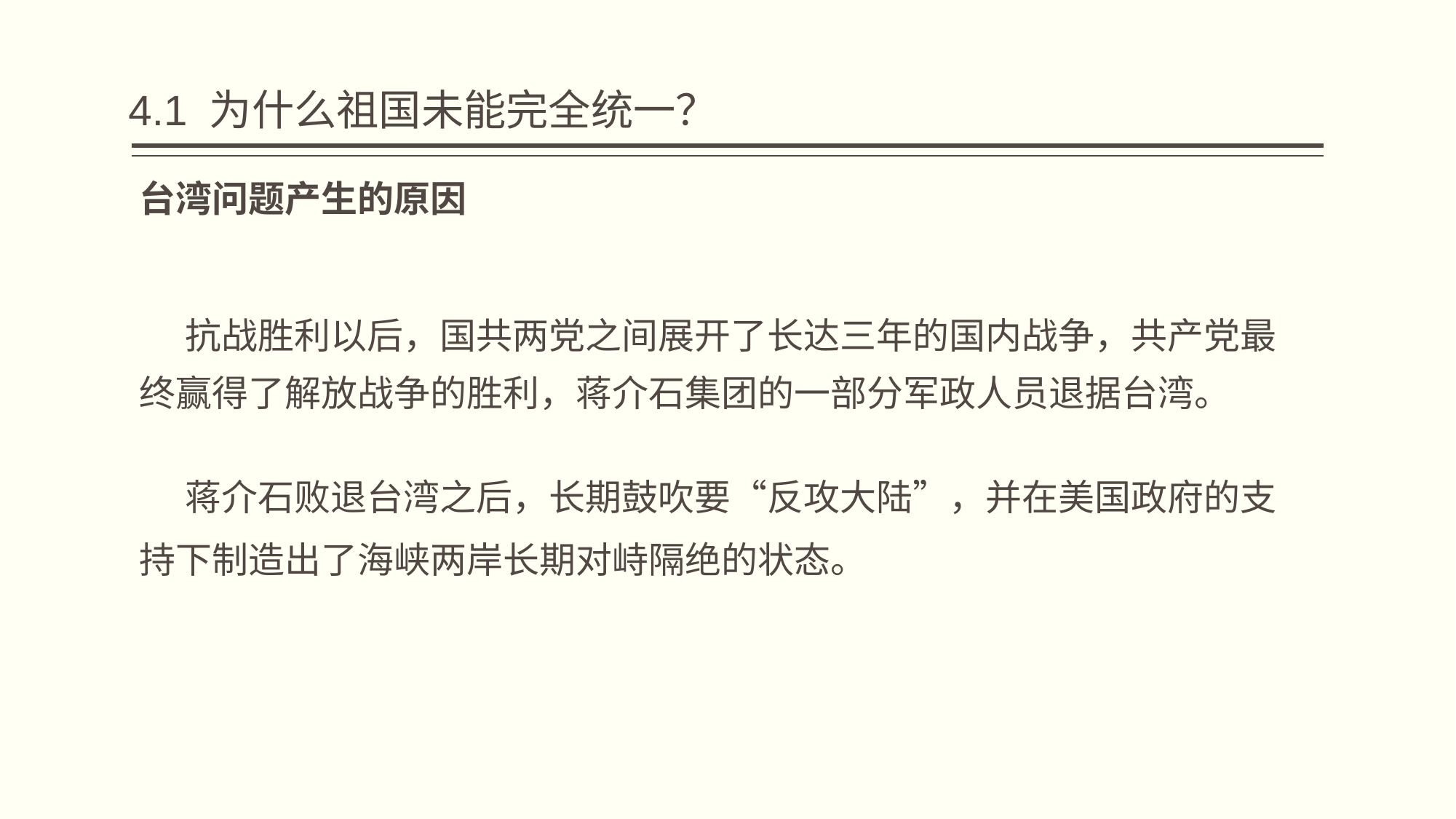

4.1 为什么祖国未能完全统一？
台湾问题产生的原因
    抗战胜利以后，国共两党之间展开了长达三年的国内战争，共产党最终赢得了解放战争的胜利，蒋介石集团的一部分军政人员退据台湾。
    蒋介石败退台湾之后，长期鼓吹要“反攻大陆”，并在美国政府的支持下制造出了海峡两岸长期对峙隔绝的状态。